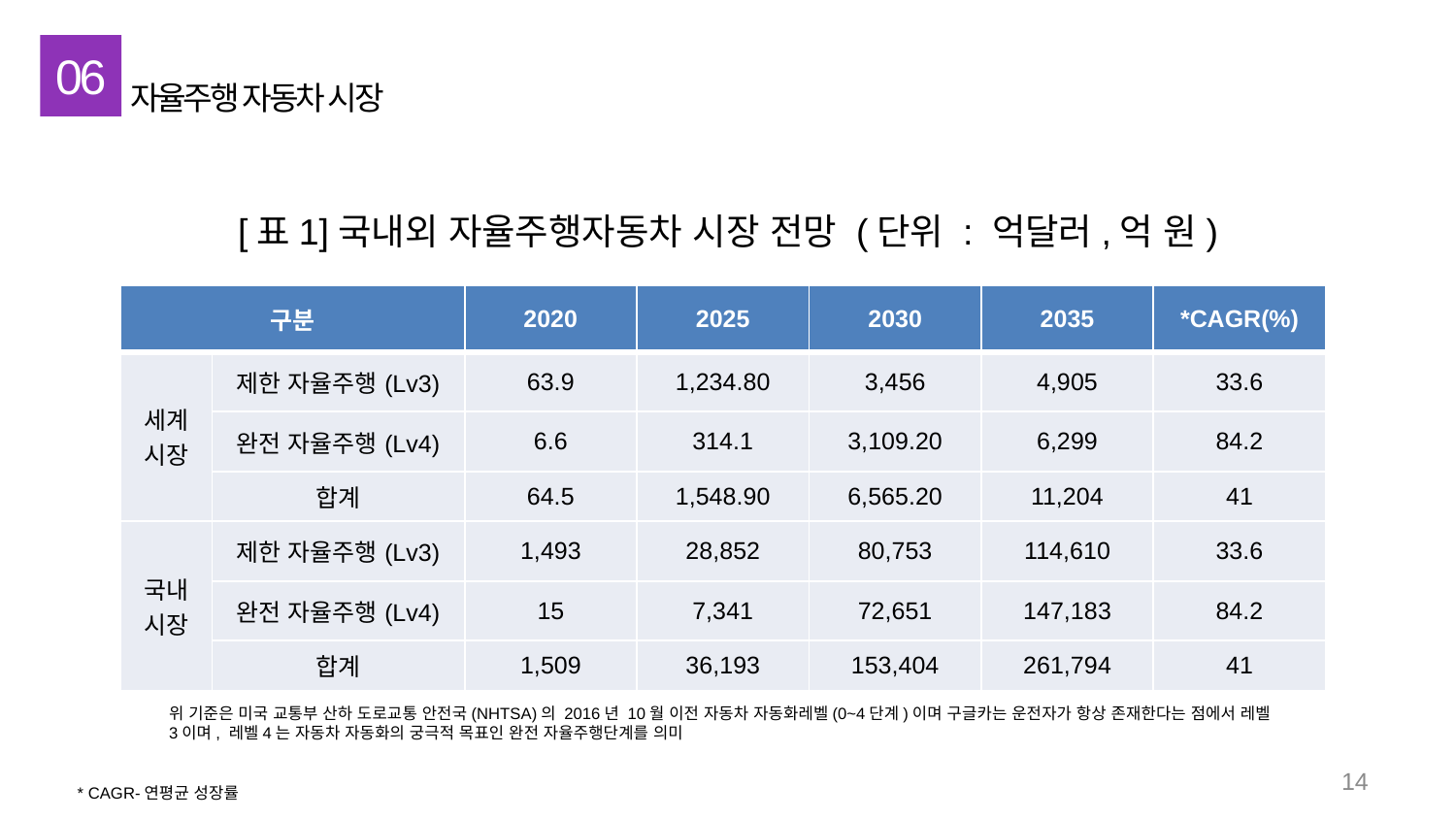

06
자율주행 자동차 시장
[표1]국내외 자율주행자동차 시장 전망 (단위 : 억달러,억 원)
| 구분 |  | 2020 | 2025 | 2030 | 2035 | \*CAGR(%) |
| --- | --- | --- | --- | --- | --- | --- |
| 세계 시장 | 제한 자율주행(Lv3) | 63.9 | 1,234.80 | 3,456 | 4,905 | 33.6 |
|  | 완전 자율주행(Lv4) | 6.6 | 314.1 | 3,109.20 | 6,299 | 84.2 |
|  | 합계 | 64.5 | 1,548.90 | 6,565.20 | 11,204 | 41 |
| 국내 시장 | 제한 자율주행(Lv3) | 1,493 | 28,852 | 80,753 | 114,610 | 33.6 |
|  | 완전 자율주행(Lv4) | 15 | 7,341 | 72,651 | 147,183 | 84.2 |
|  | 합계 | 1,509 | 36,193 | 153,404 | 261,794 | 41 |
위 기준은 미국 교통부 산하 도로교통 안전국(NHTSA)의 2016년 10월 이전 자동차 자동화레벨(0~4단계)이며 구글카는 운전자가 항상 존재한다는 점에서 레벨 3이며, 레벨4는 자동차 자동화의 궁극적 목표인 완전 자율주행단계를 의미
14
* CAGR-연평균 성장률